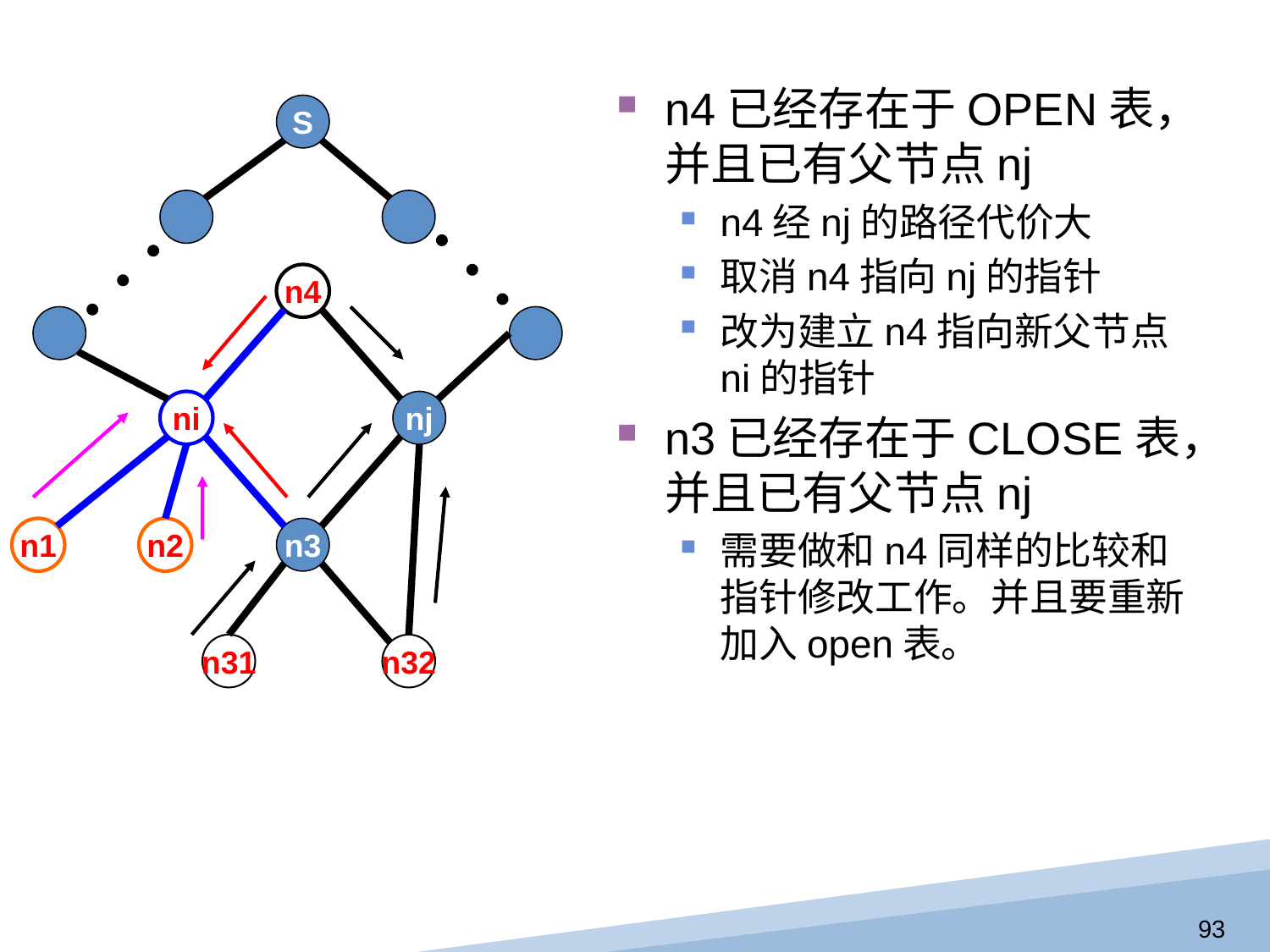

n4已经存在于OPEN表，并且已有父节点nj
n4经nj的路径代价大
取消n4指向nj的指针
改为建立n4指向新父节点ni的指针
n3已经存在于CLOSE表，并且已有父节点nj
需要做和n4同样的比较和指针修改工作。并且要重新加入open表。
S

n4

ni
nj

n1
n2
n3

n31
n32

93